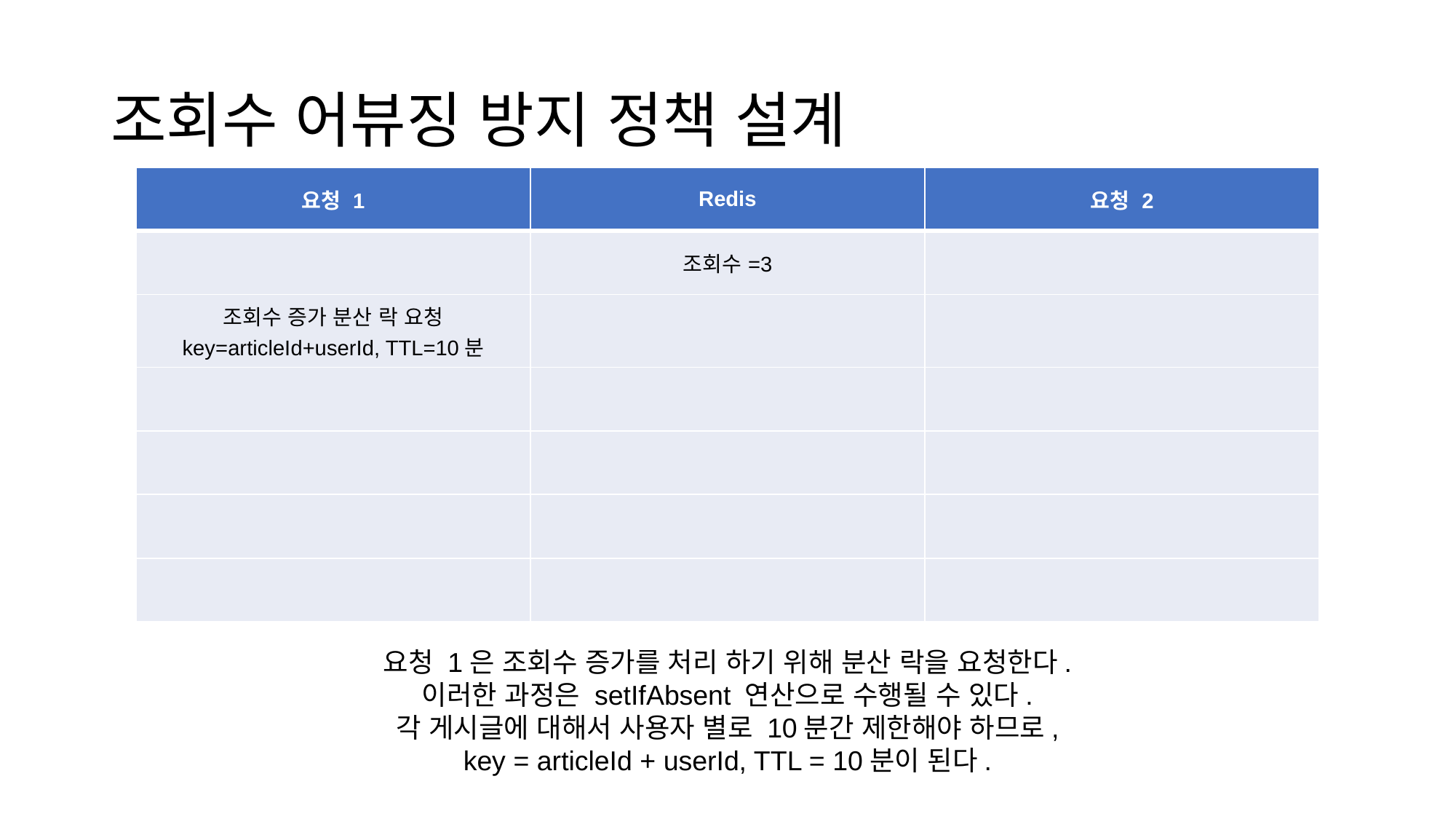

# 조회수 어뷰징 방지 정책 설계
| 요청 1 | Redis | 요청 2 |
| --- | --- | --- |
|  | 조회수=3 |  |
| 조회수 증가 분산 락 요청 key=articleId+userId, TTL=10분 |  |  |
|  |  |  |
|  |  |  |
|  |  |  |
|  |  |  |
요청 1은 조회수 증가를 처리 하기 위해 분산 락을 요청한다.
이러한 과정은 setIfAbsent 연산으로 수행될 수 있다.
각 게시글에 대해서 사용자 별로 10분간 제한해야 하므로,
key = articleId + userId, TTL = 10분이 된다.